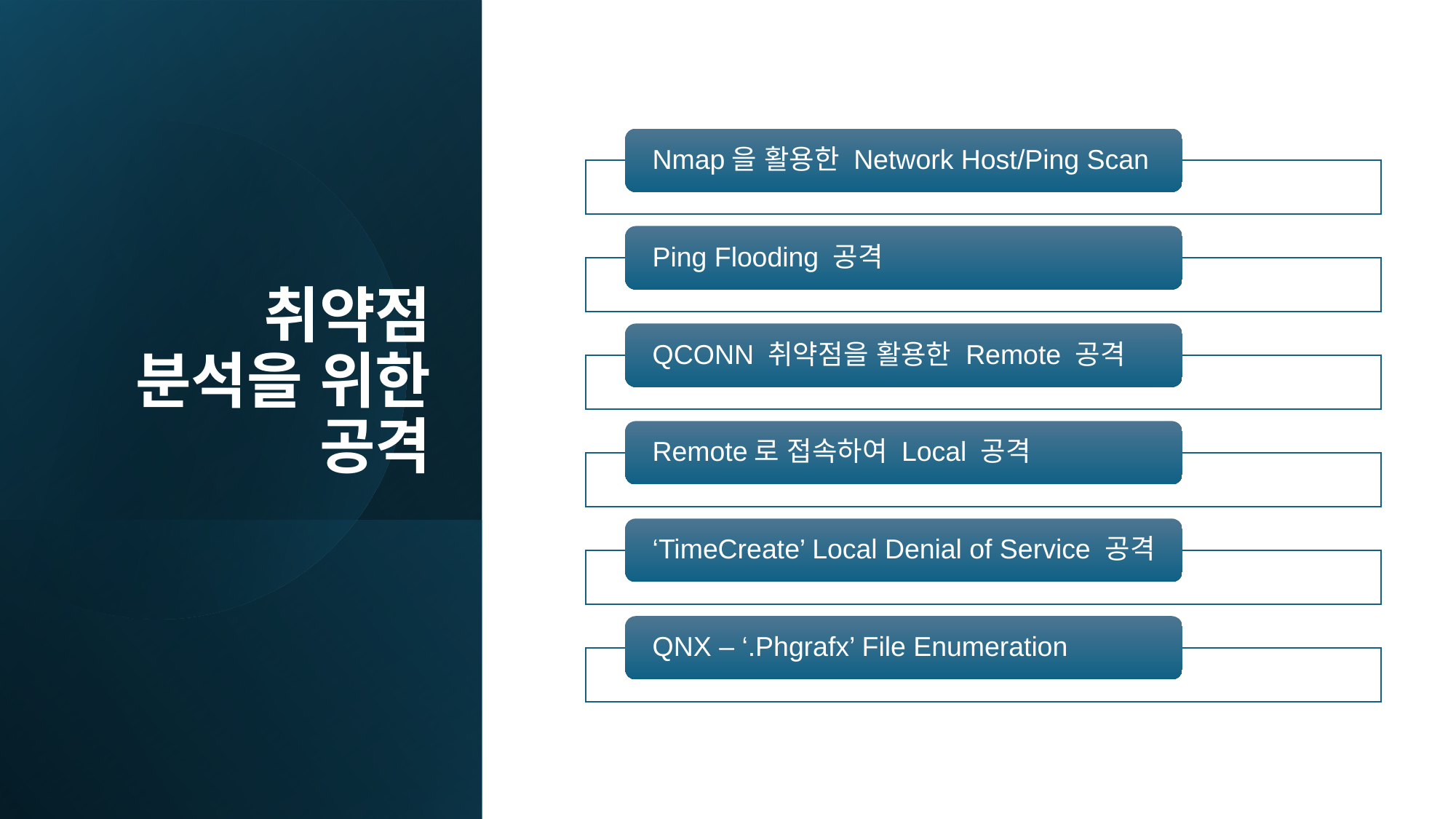

Nmap을 활용한 Network Host/Ping Scan
Ping Flooding 공격
QCONN 취약점을 활용한 Remote 공격
Remote로 접속하여 Local 공격
‘TimeCreate’ Local Denial of Service 공격
QNX – ‘.Phgrafx’ File Enumeration

# 취약점 분석을 위한 공격